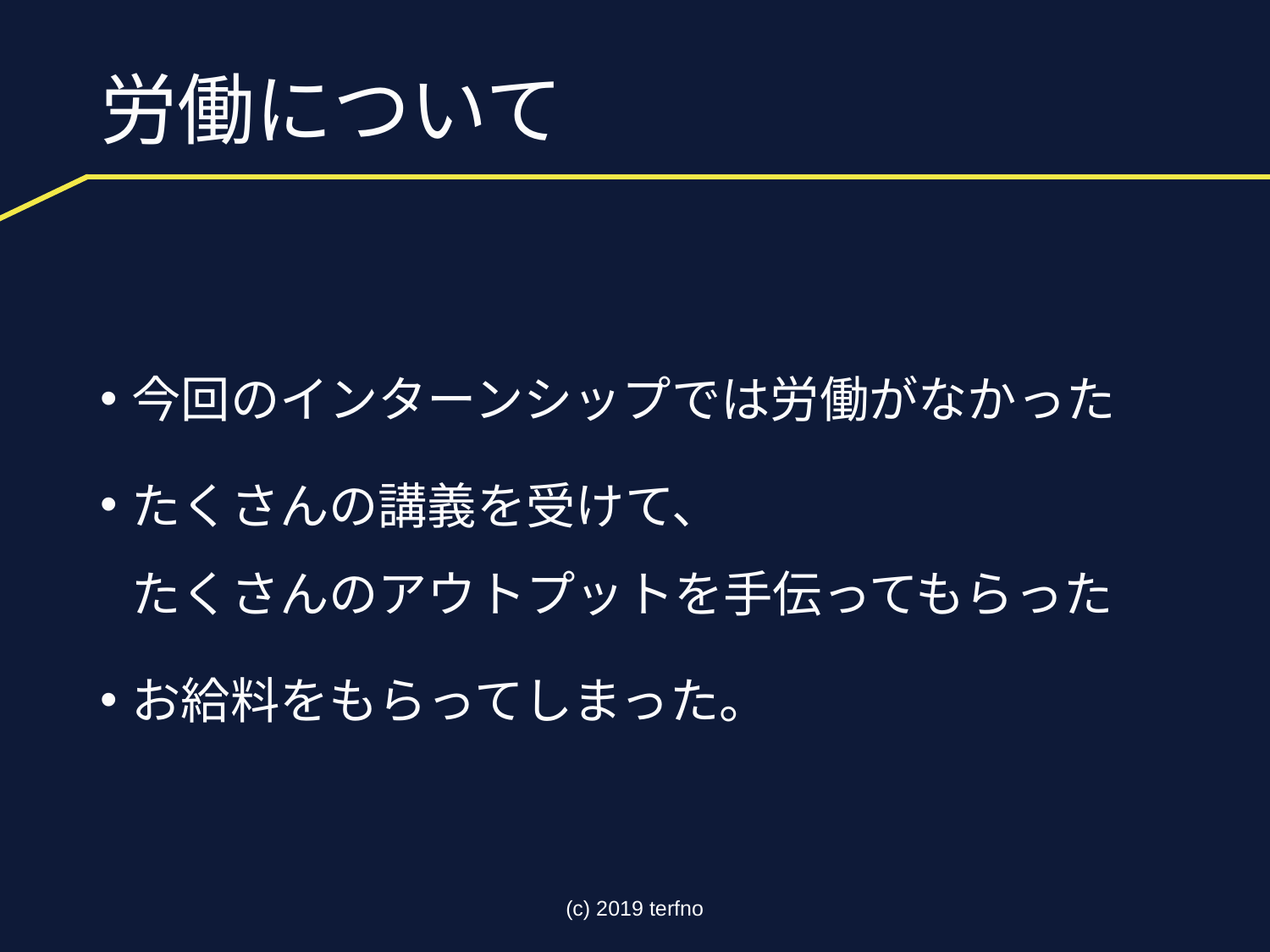

# 労働について
今回のインターンシップでは労働がなかった
たくさんの講義を受けて、
たくさんのアウトプットを手伝ってもらった
お給料をもらってしまった。
(c) 2019 terfno